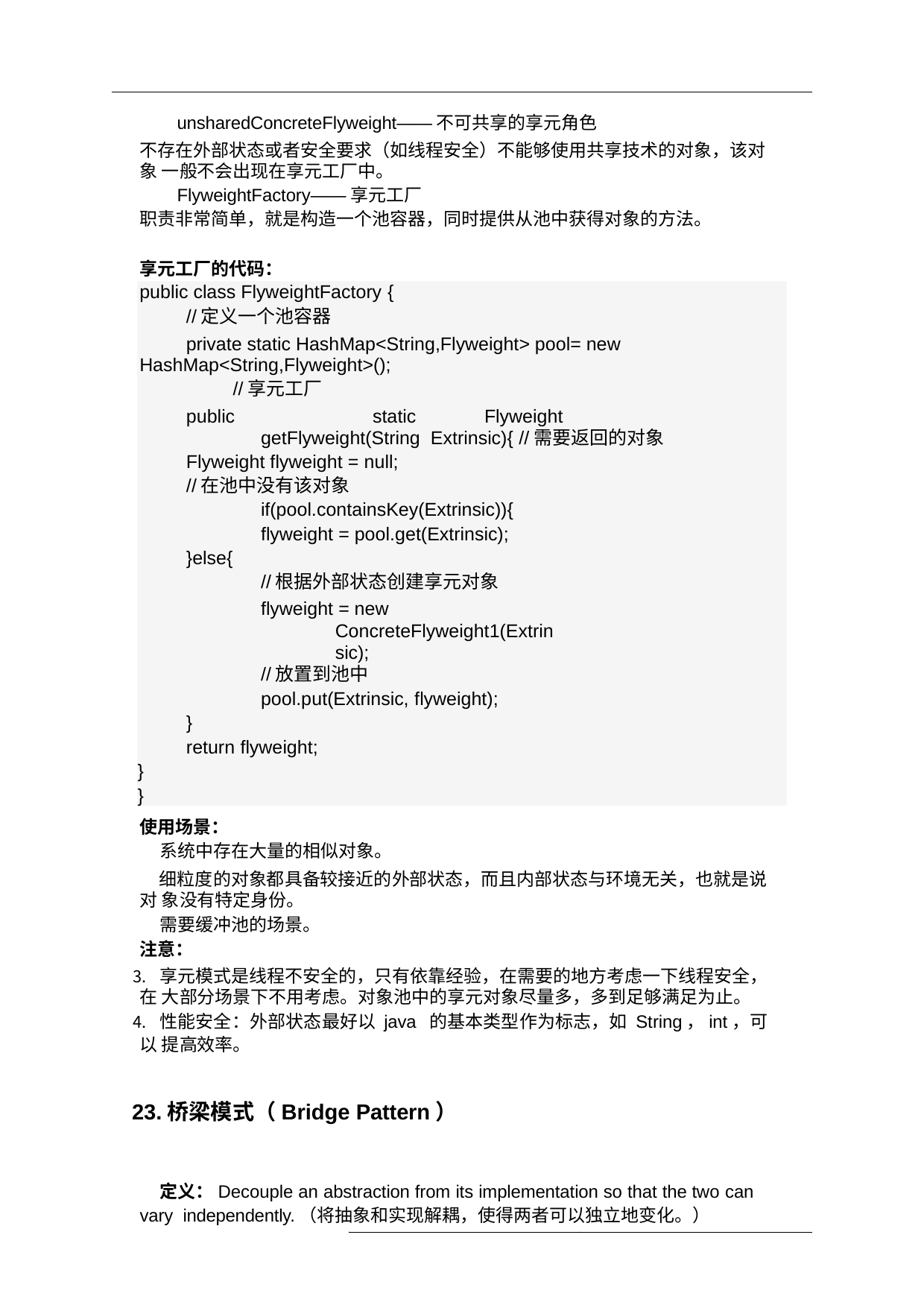

unsharedConcreteFlyweight——不可共享的享元角色
不存在外部状态或者安全要求（如线程安全）不能够使用共享技术的对象，该对象 一般不会出现在享元工厂中。
FlyweightFactory——享元工厂
职责非常简单，就是构造一个池容器，同时提供从池中获得对象的方法。

享元工厂的代码：
public class FlyweightFactory {
//定义一个池容器
private static HashMap<String,Flyweight> pool= new  HashMap<String,Flyweight>();
//享元工厂
public		static	Flyweight	getFlyweight(String  Extrinsic){ //需要返回的对象
Flyweight flyweight = null;
//在池中没有该对象 if(pool.containsKey(Extrinsic)){
flyweight = pool.get(Extrinsic);
}else{
//根据外部状态创建享元对象
flyweight = new ConcreteFlyweight1(Extrinsic);
//放置到池中
pool.put(Extrinsic, flyweight);
}
return flyweight;
}
}
使用场景：
系统中存在大量的相似对象。
细粒度的对象都具备较接近的外部状态，而且内部状态与环境无关，也就是说对 象没有特定身份。
需要缓冲池的场景。 注意：
享元模式是线程不安全的，只有依靠经验，在需要的地方考虑一下线程安全，在 大部分场景下不用考虑。对象池中的享元对象尽量多，多到足够满足为止。
性能安全：外部状态最好以 java 的基本类型作为标志，如 String，int，可以 提高效率。

23.桥梁模式（Bridge Pattern）

定义：Decouple an abstraction from its implementation so that the two can vary  independently.（将抽象和实现解耦，使得两者可以独立地变化。）